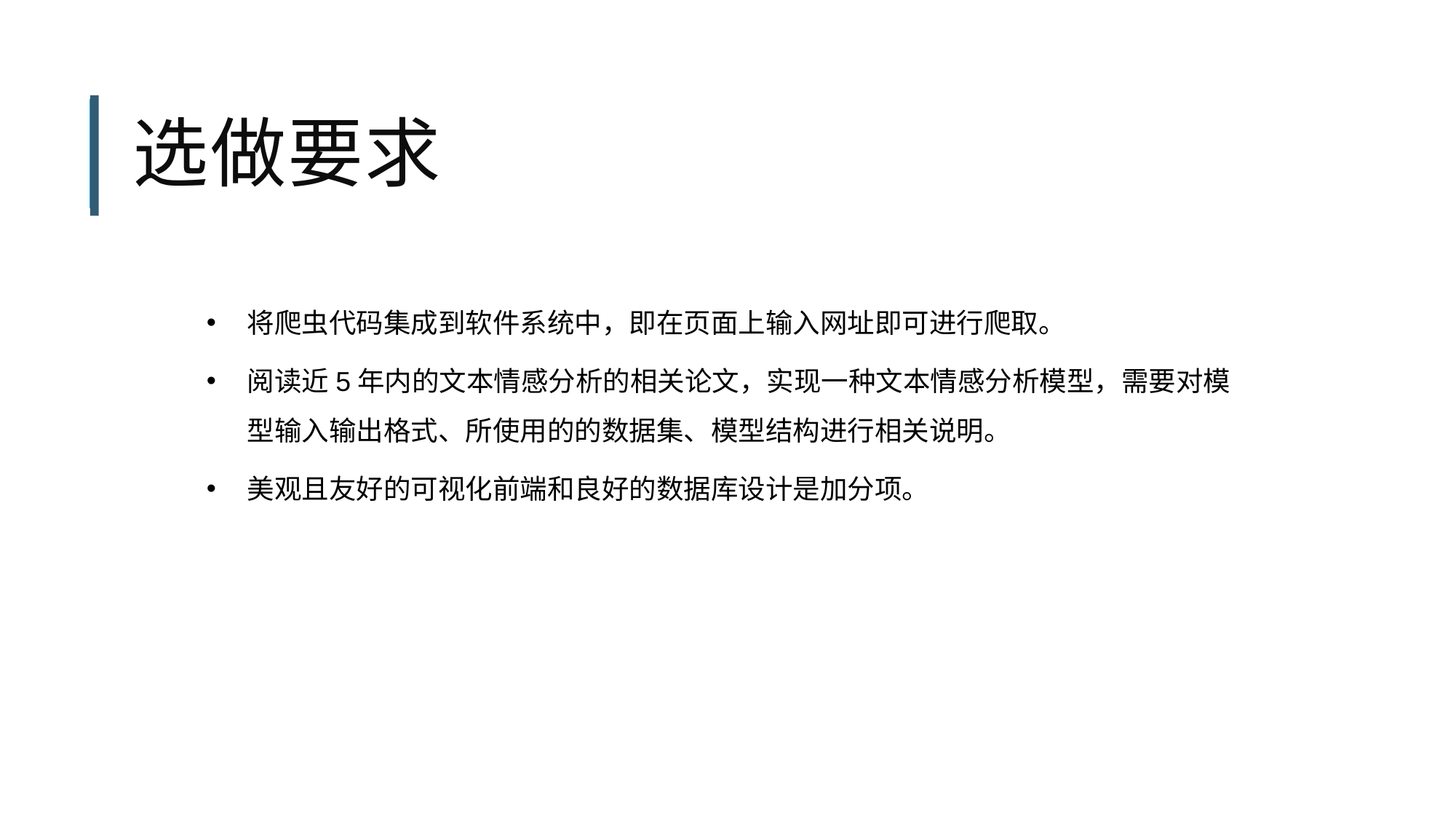

# 选做要求

将爬虫代码集成到软件系统中，即在页面上输入网址即可进行爬取。
阅读近5年内的文本情感分析的相关论文，实现一种文本情感分析模型，需要对模型输入输出格式、所使用的的数据集、模型结构进行相关说明。
美观且友好的可视化前端和良好的数据库设计是加分项。